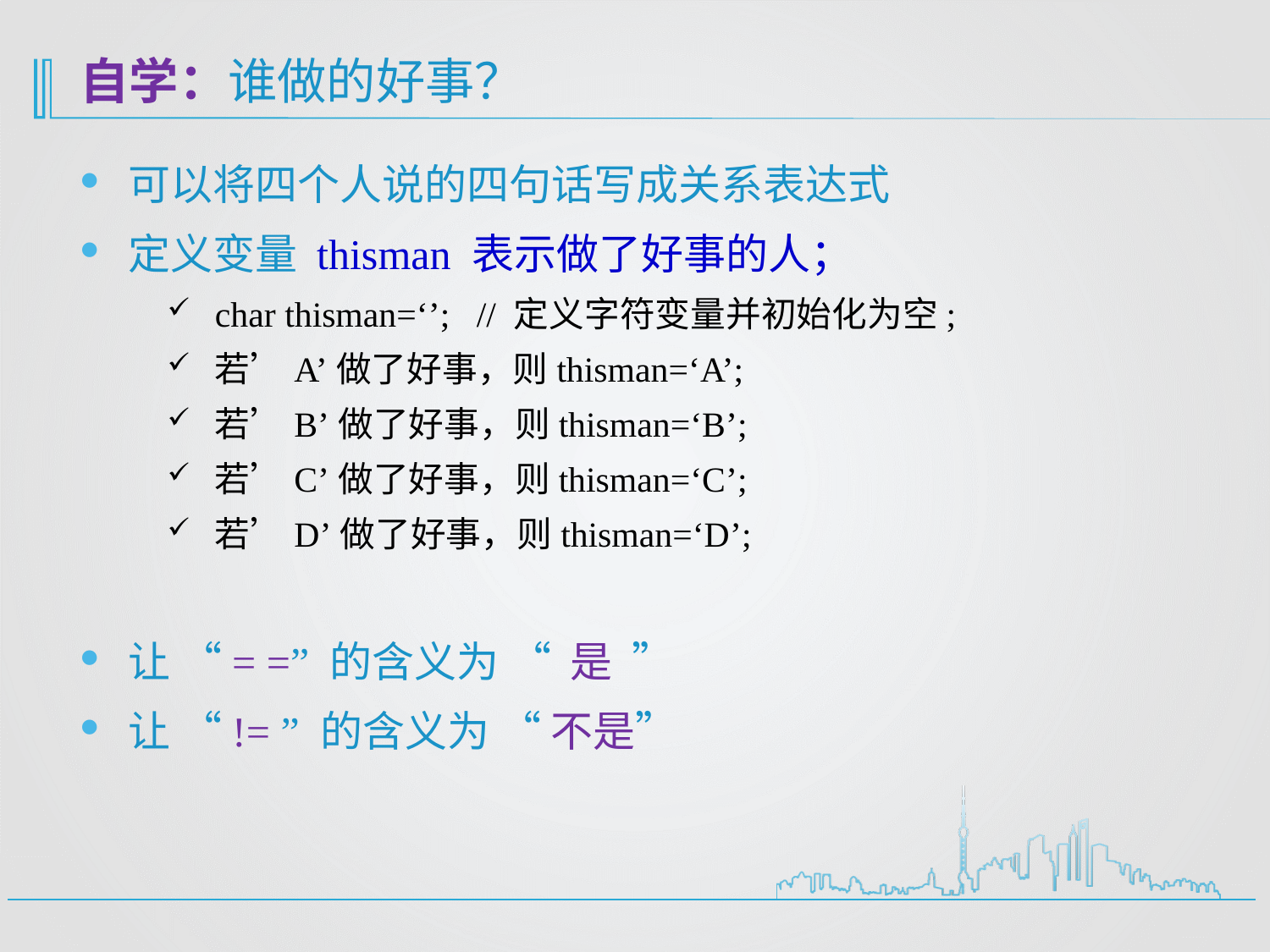

# 自学：谁做的好事？
可以将四个人说的四句话写成关系表达式
定义变量 thisman 表示做了好事的人；
char thisman=‘’;   // 定义字符变量并初始化为空;
若’A’做了好事，则thisman=‘A’;
若’B’做了好事，则thisman=‘B’;
若’C’做了好事，则thisman=‘C’;
若’D’做了好事，则thisman=‘D’;

让 “= =” 的含义为 “  是  ”
让 “!= ” 的含义为 “ 不是”